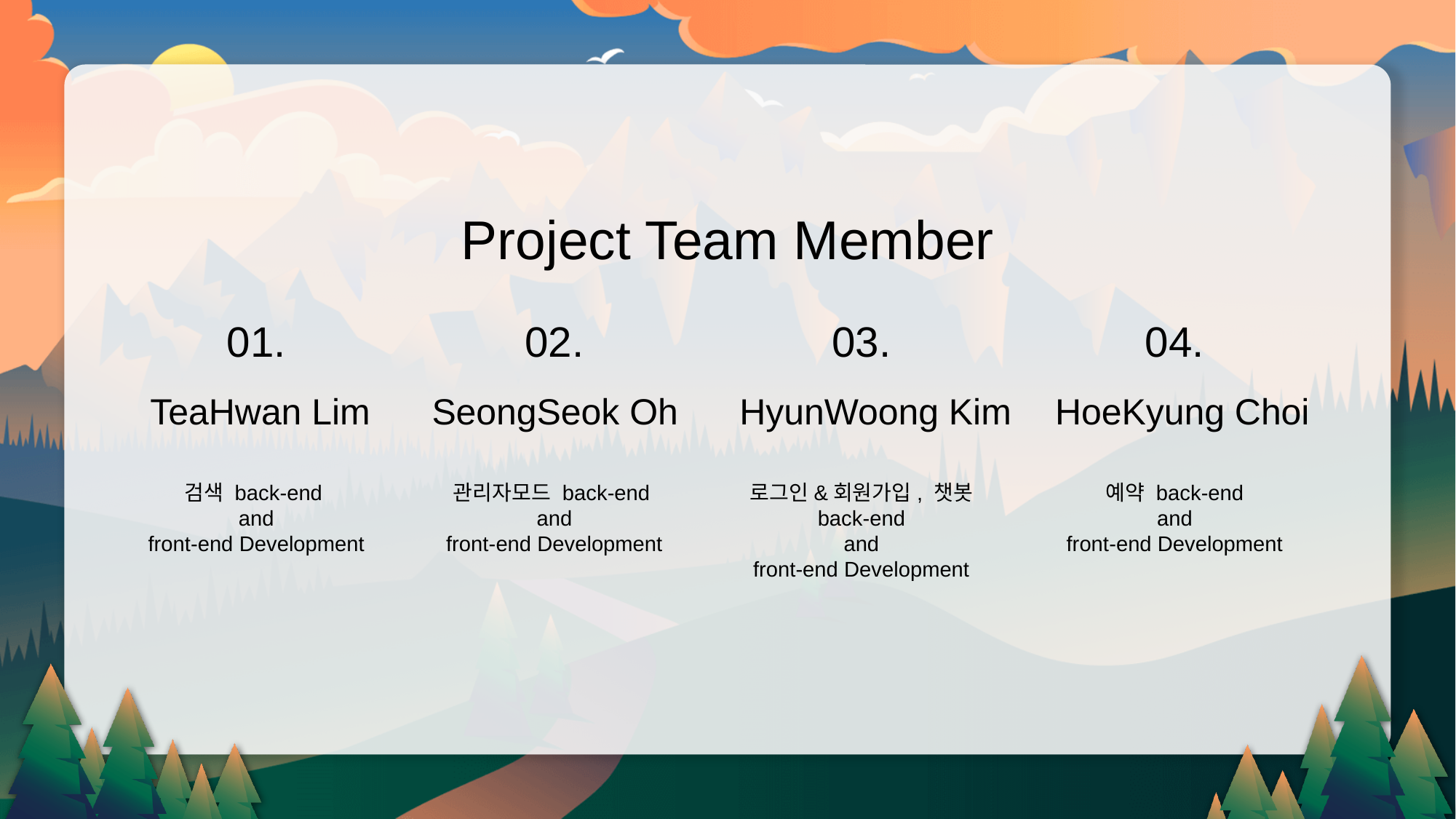

Project Team Member
01.
02.
03.
04.
HyunWoong Kim
TeaHwan Lim
SeongSeok Oh
HoeKyung Choi
검색 back-end
and
front-end Development
관리자모드 back-end
and
front-end Development
로그인&회원가입, 챗봇
back-end
and
front-end Development
예약 back-end
and
front-end Development